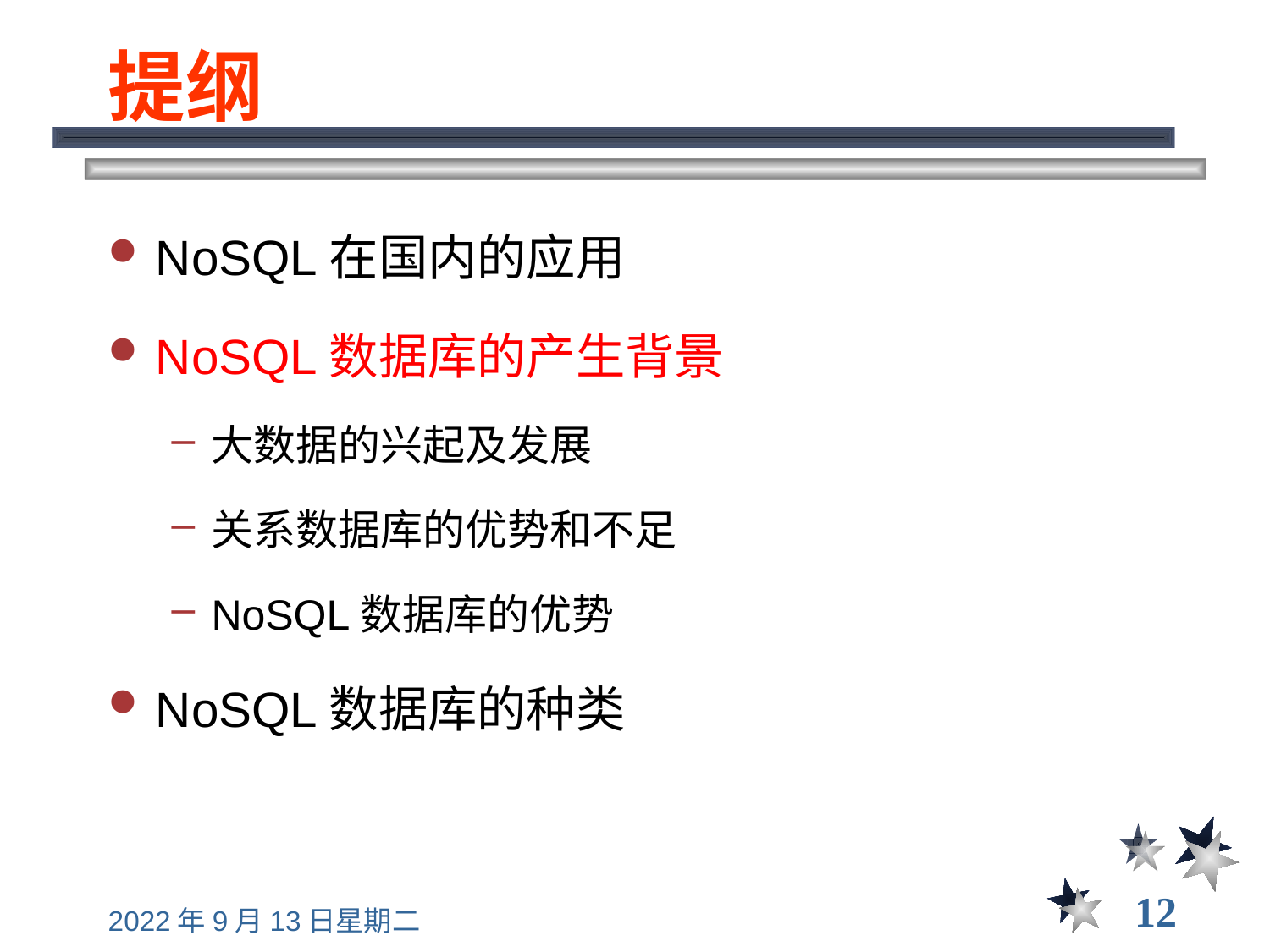

# 提纲
NoSQL在国内的应用
NoSQL数据库的产生背景
大数据的兴起及发展
关系数据库的优势和不足
NoSQL数据库的优势
NoSQL数据库的种类

12
2022年9月13日星期二
大数据管理----前言